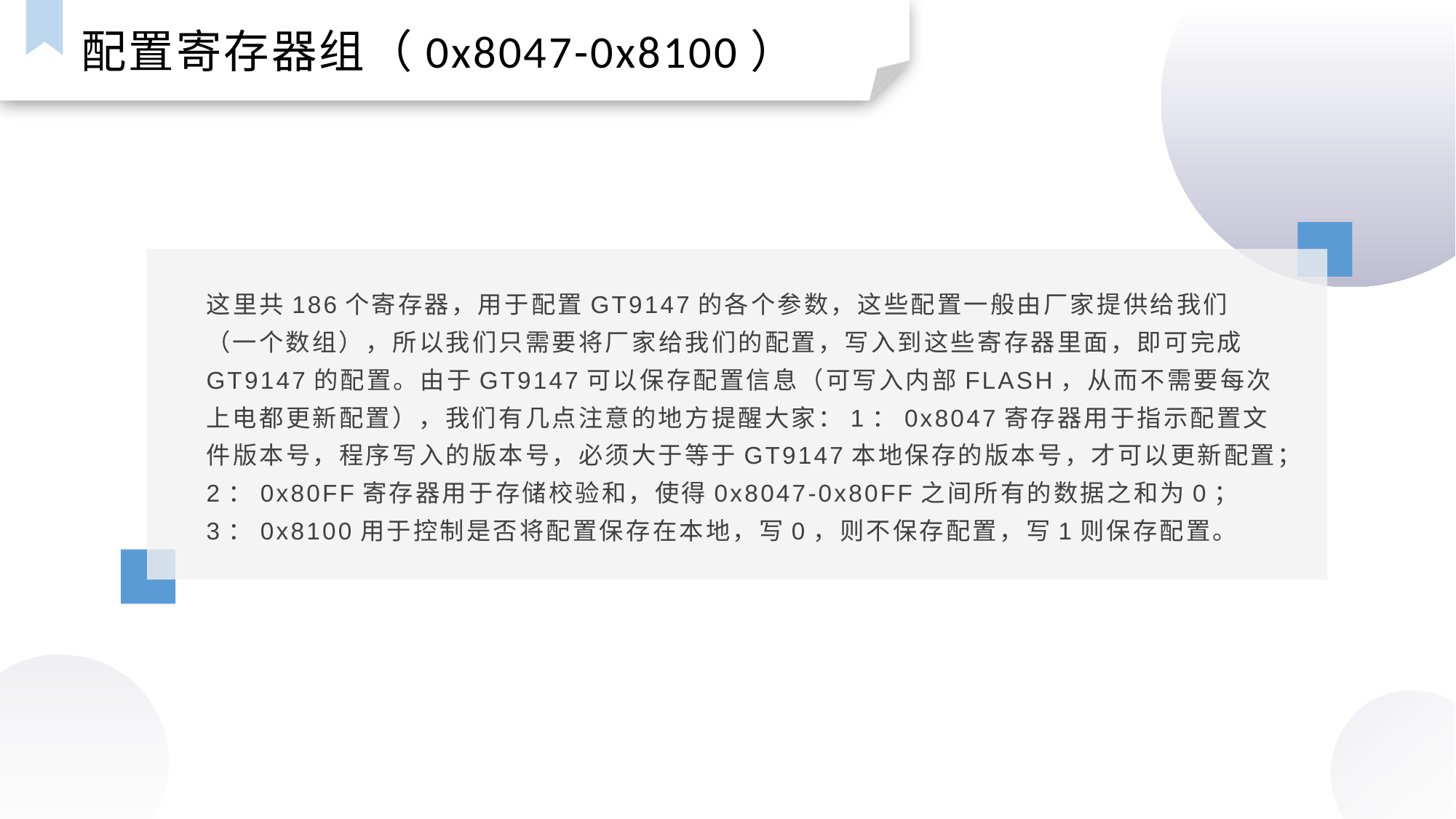

配置寄存器组（0x8047-0x8100）

这里共186个寄存器，用于配置GT9147的各个参数，这些配置一般由厂家提供给我们（一个数组），所以我们只需要将厂家给我们的配置，写入到这些寄存器里面，即可完成GT9147的配置。由于GT9147可以保存配置信息（可写入内部FLASH，从而不需要每次上电都更新配置），我们有几点注意的地方提醒大家：1：0x8047寄存器用于指示配置文件版本号，程序写入的版本号，必须大于等于GT9147本地保存的版本号，才可以更新配置；2：0x80FF寄存器用于存储校验和，使得0x8047-0x80FF之间所有的数据之和为0；3：0x8100用于控制是否将配置保存在本地，写0，则不保存配置，写1则保存配置。